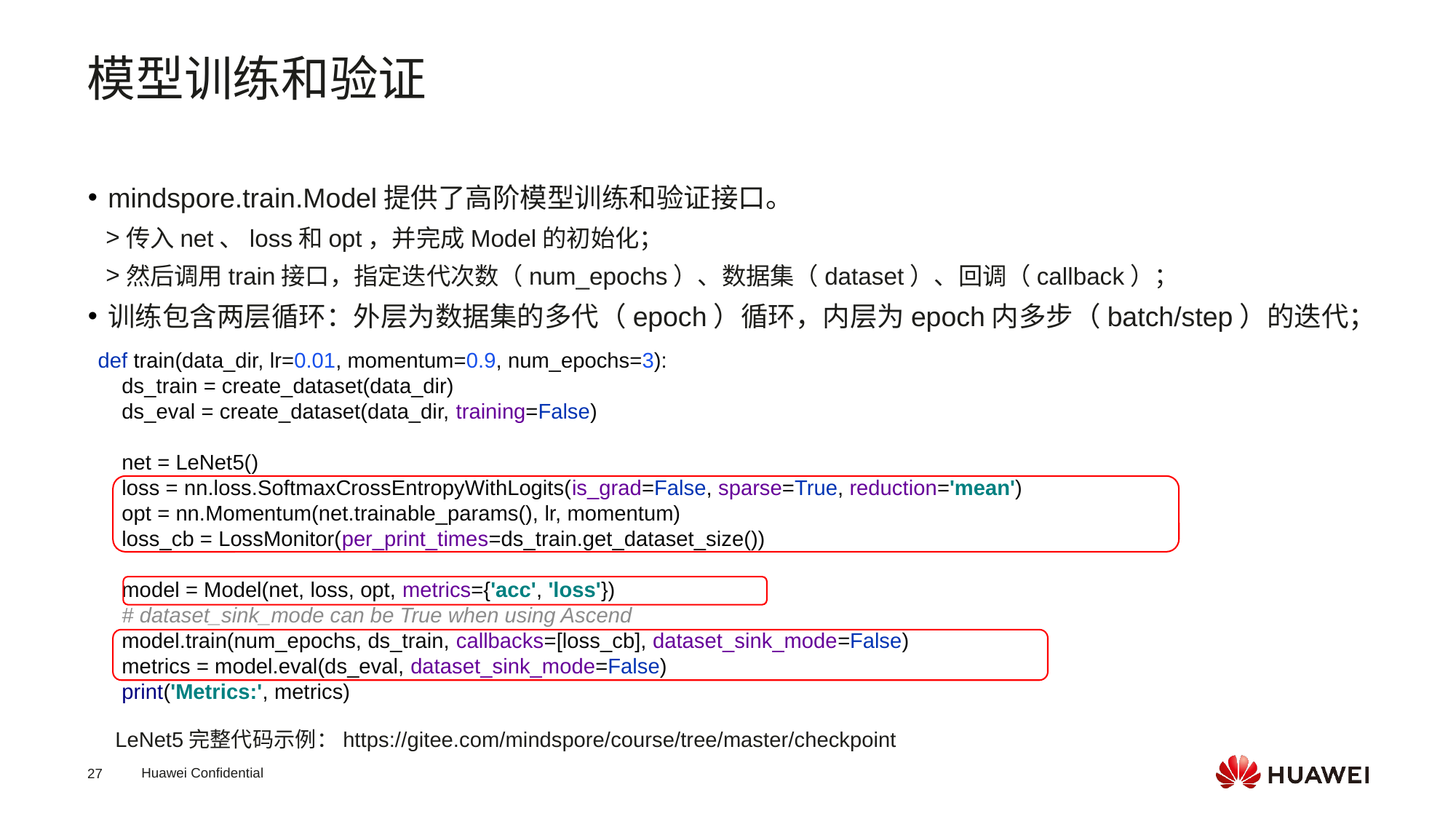

模型训练和验证
mindspore.train.Model提供了高阶模型训练和验证接口。
传入net、loss和opt，并完成Model的初始化；
然后调用train接口，指定迭代次数（num_epochs）、数据集（dataset）、回调（callback）；
训练包含两层循环：外层为数据集的多代（epoch）循环，内层为epoch内多步（batch/step）的迭代；

def train(data_dir, lr=0.01, momentum=0.9, num_epochs=3):
    ds_train = create_dataset(data_dir)
    ds_eval = create_dataset(data_dir, training=False)
    net = LeNet5()
    loss = nn.loss.SoftmaxCrossEntropyWithLogits(is_grad=False, sparse=True, reduction='mean')
    opt = nn.Momentum(net.trainable_params(), lr, momentum)
    loss_cb = LossMonitor(per_print_times=ds_train.get_dataset_size())
    model = Model(net, loss, opt, metrics={'acc', 'loss'})
    # dataset_sink_mode can be True when using Ascend
    model.train(num_epochs, ds_train, callbacks=[loss_cb], dataset_sink_mode=False)
    metrics = model.eval(ds_eval, dataset_sink_mode=False)
    print('Metrics:', metrics)

LeNet5完整代码示例：https://gitee.com/mindspore/course/tree/master/checkpoint